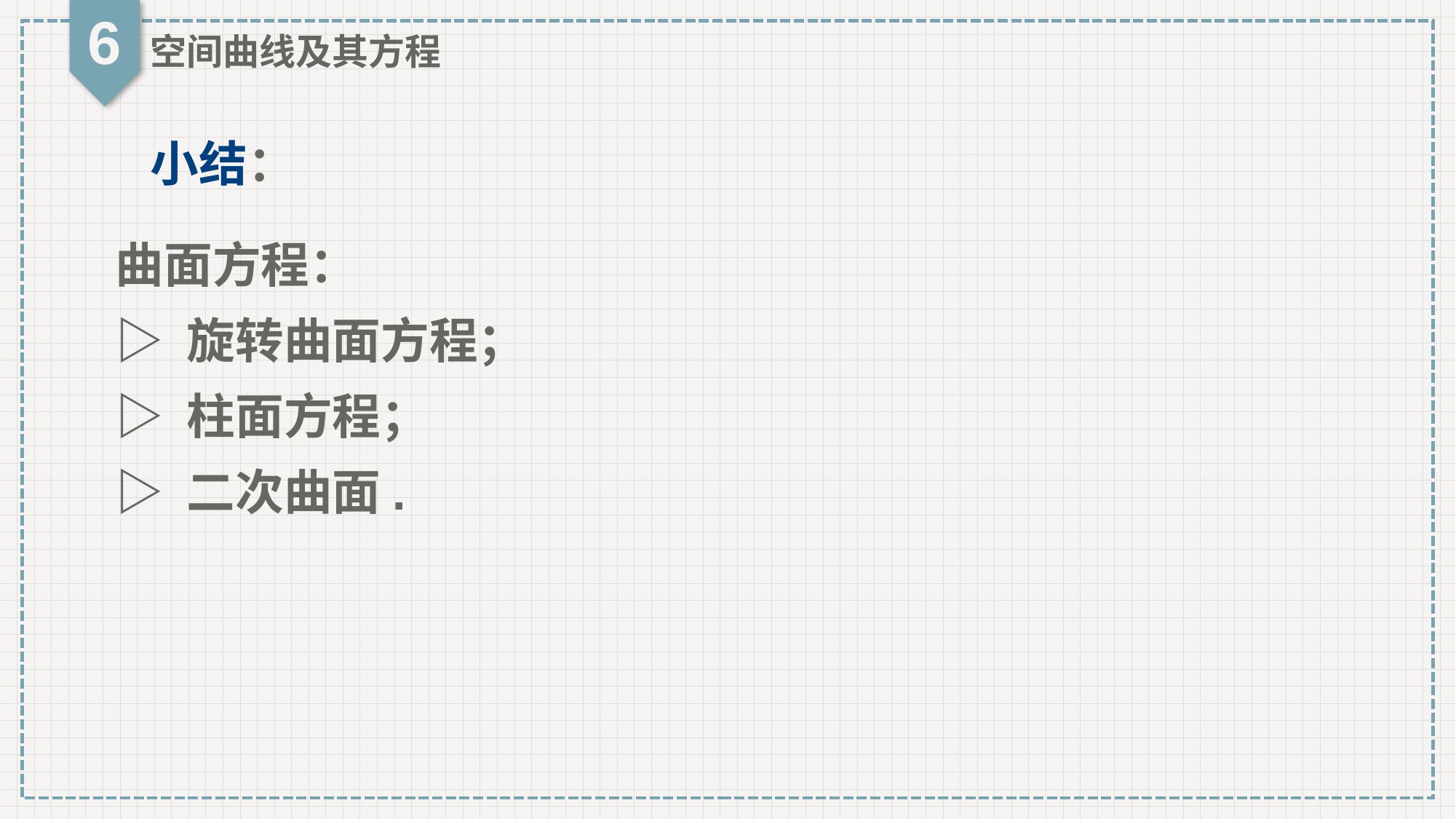

6
空间曲线及其方程
小结：
曲面方程：
▷ 旋转曲面方程；
▷ 柱面方程；
▷ 二次曲面.